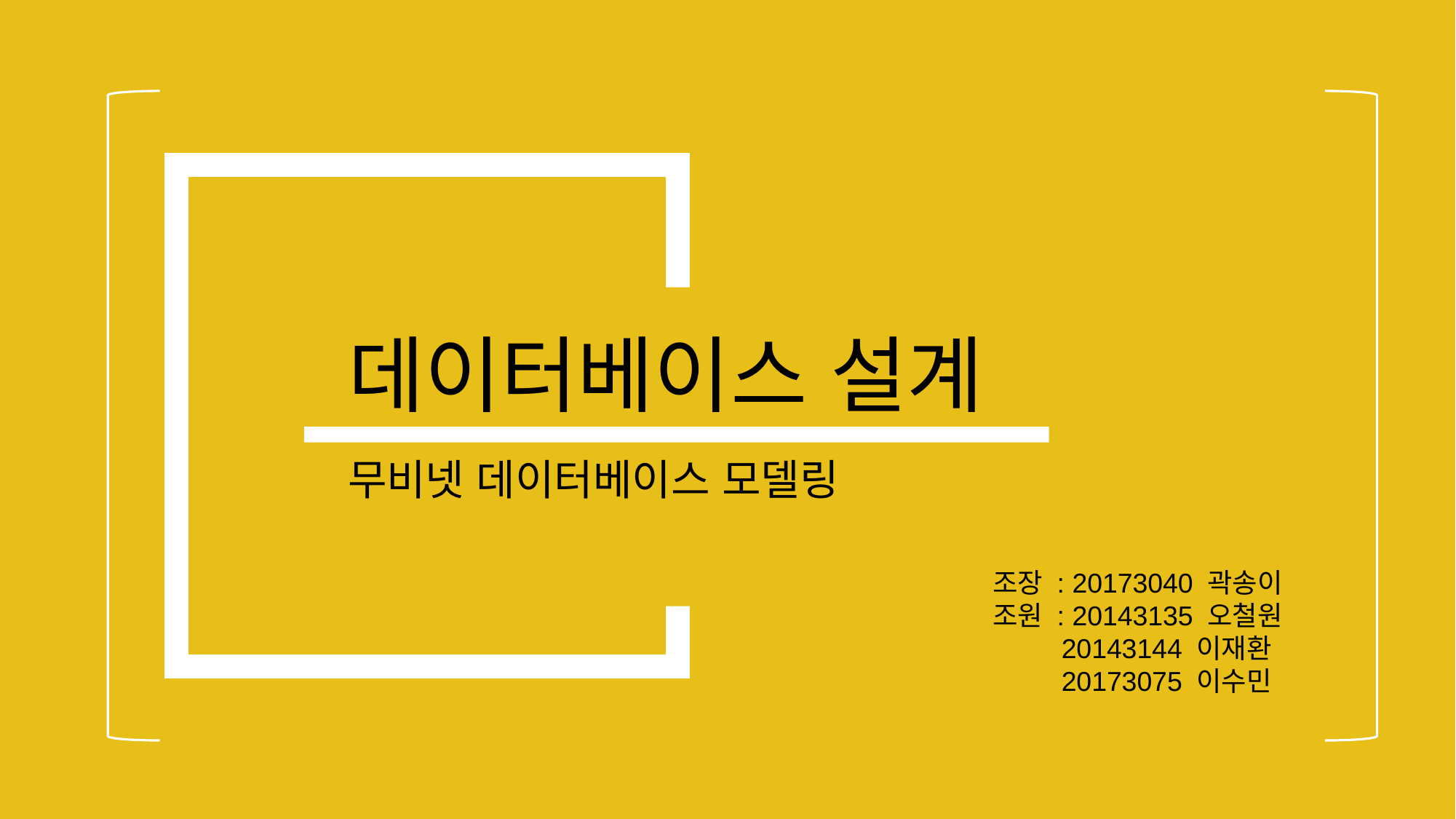

데이터베이스 설계
무비넷 데이터베이스 모델링

조장 : 20173040 곽송이
조원 : 20143135 오철원
         20143144 이재환
         20173075 이수민